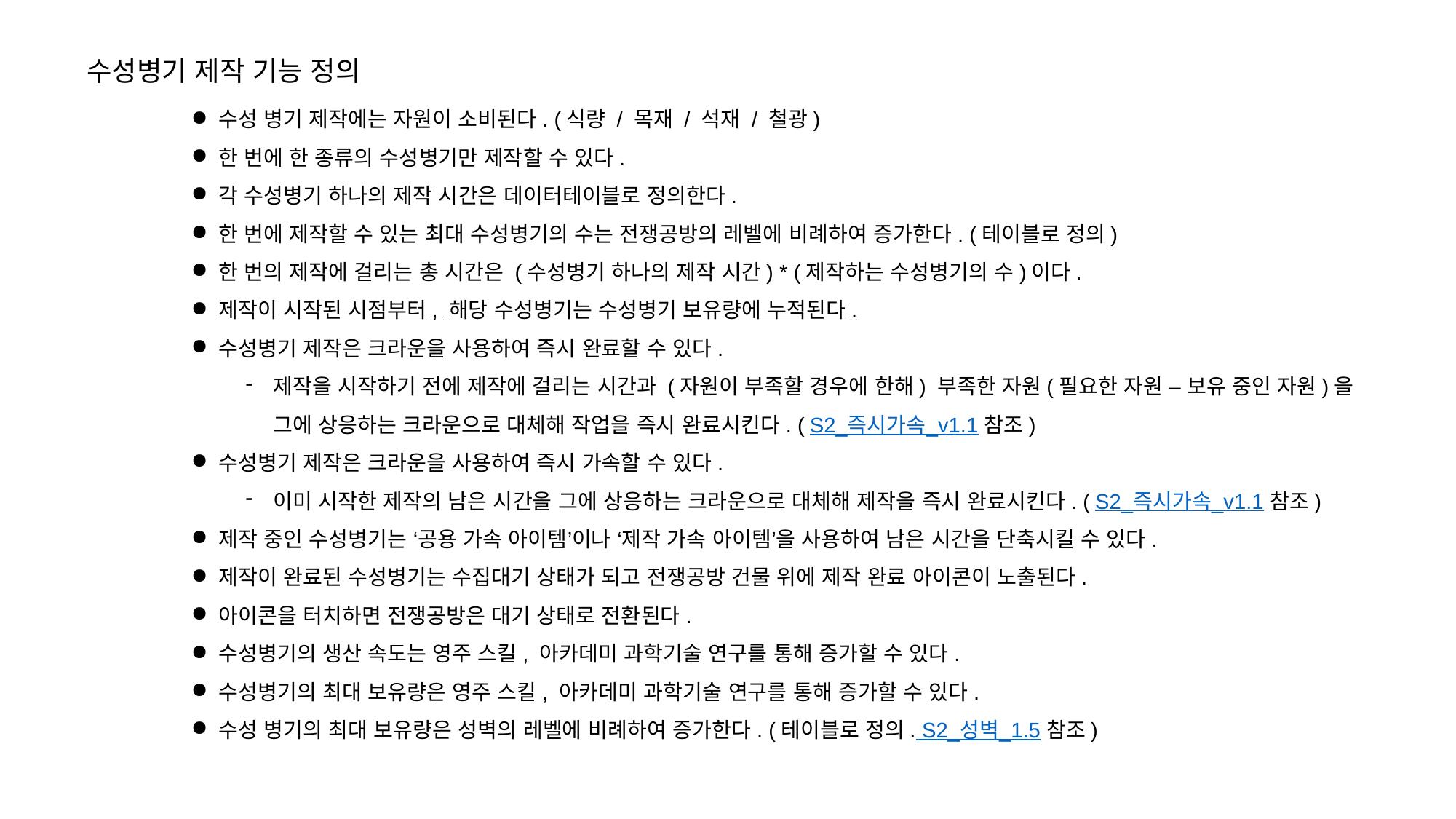

수성병기 제작 기능 정의

수성 병기 제작에는 자원이 소비된다. (식량 / 목재 / 석재 / 철광)
한 번에 한 종류의 수성병기만 제작할 수 있다.
각 수성병기 하나의 제작 시간은 데이터테이블로 정의한다.
한 번에 제작할 수 있는 최대 수성병기의 수는 전쟁공방의 레벨에 비례하여 증가한다. (테이블로 정의)
한 번의 제작에 걸리는 총 시간은 (수성병기 하나의 제작 시간) * (제작하는 수성병기의 수)이다.
제작이 시작된 시점부터, 해당 수성병기는 수성병기 보유량에 누적된다.
수성병기 제작은 크라운을 사용하여 즉시 완료할 수 있다.
제작을 시작하기 전에 제작에 걸리는 시간과 (자원이 부족할 경우에 한해) 부족한 자원(필요한 자원 – 보유 중인 자원)을 그에 상응하는 크라운으로 대체해 작업을 즉시 완료시킨다. (S2_즉시가속_v1.1 참조)
수성병기 제작은 크라운을 사용하여 즉시 가속할 수 있다.
이미 시작한 제작의 남은 시간을 그에 상응하는 크라운으로 대체해 제작을 즉시 완료시킨다. (S2_즉시가속_v1.1 참조)
제작 중인 수성병기는 ‘공용 가속 아이템’이나 ‘제작 가속 아이템’을 사용하여 남은 시간을 단축시킬 수 있다.
제작이 완료된 수성병기는 수집대기 상태가 되고 전쟁공방 건물 위에 제작 완료 아이콘이 노출된다.
아이콘을 터치하면 전쟁공방은 대기 상태로 전환된다.
수성병기의 생산 속도는 영주 스킬, 아카데미 과학기술 연구를 통해 증가할 수 있다.
수성병기의 최대 보유량은 영주 스킬, 아카데미 과학기술 연구를 통해 증가할 수 있다.
수성 병기의 최대 보유량은 성벽의 레벨에 비례하여 증가한다. (테이블로 정의. S2_성벽_1.5 참조)